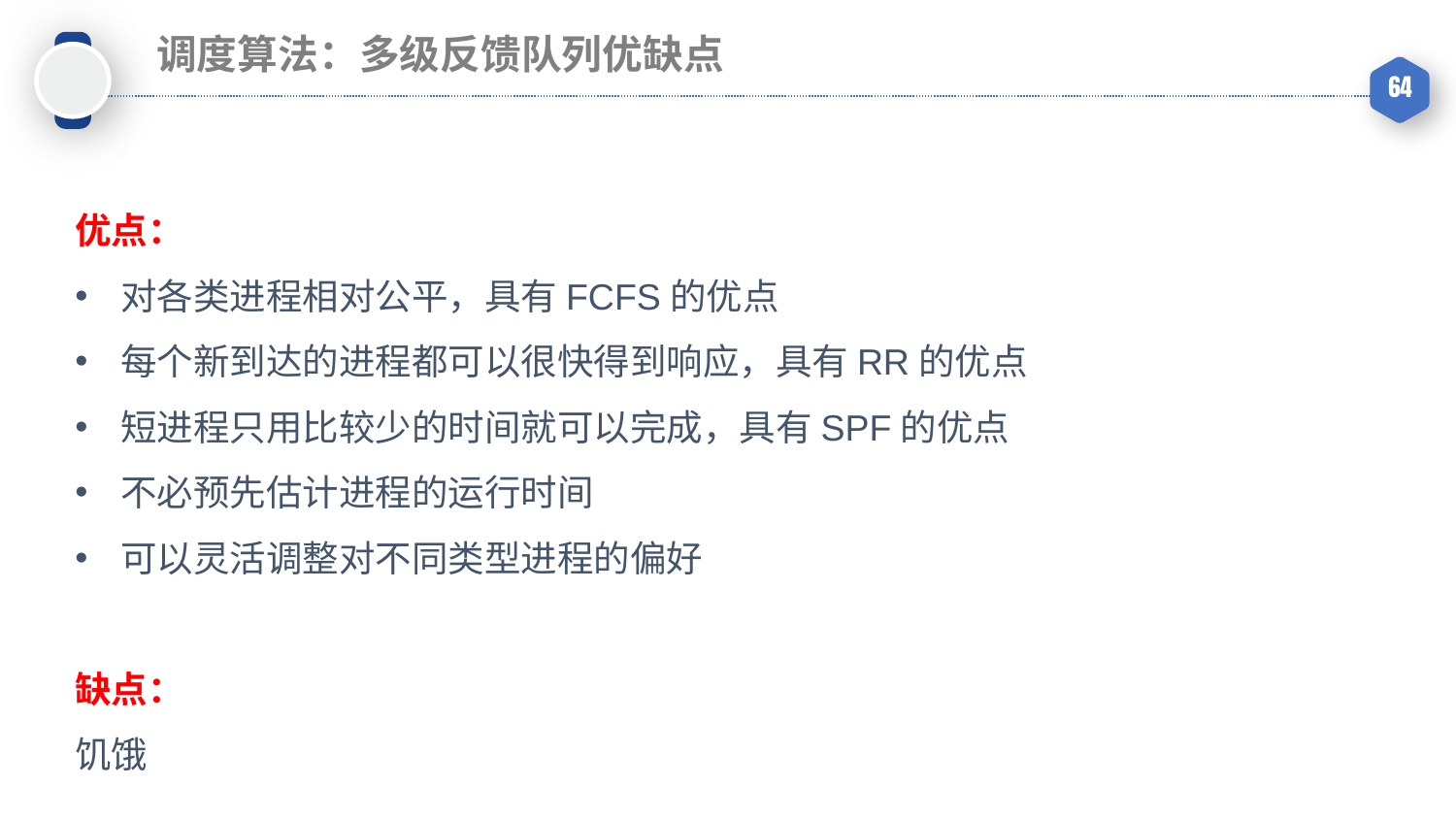

调度算法：多级反馈队列优缺点
优点：
对各类进程相对公平，具有FCFS的优点
每个新到达的进程都可以很快得到响应，具有RR的优点
短进程只用比较少的时间就可以完成，具有SPF的优点
不必预先估计进程的运行时间
可以灵活调整对不同类型进程的偏好

缺点：
饥饿